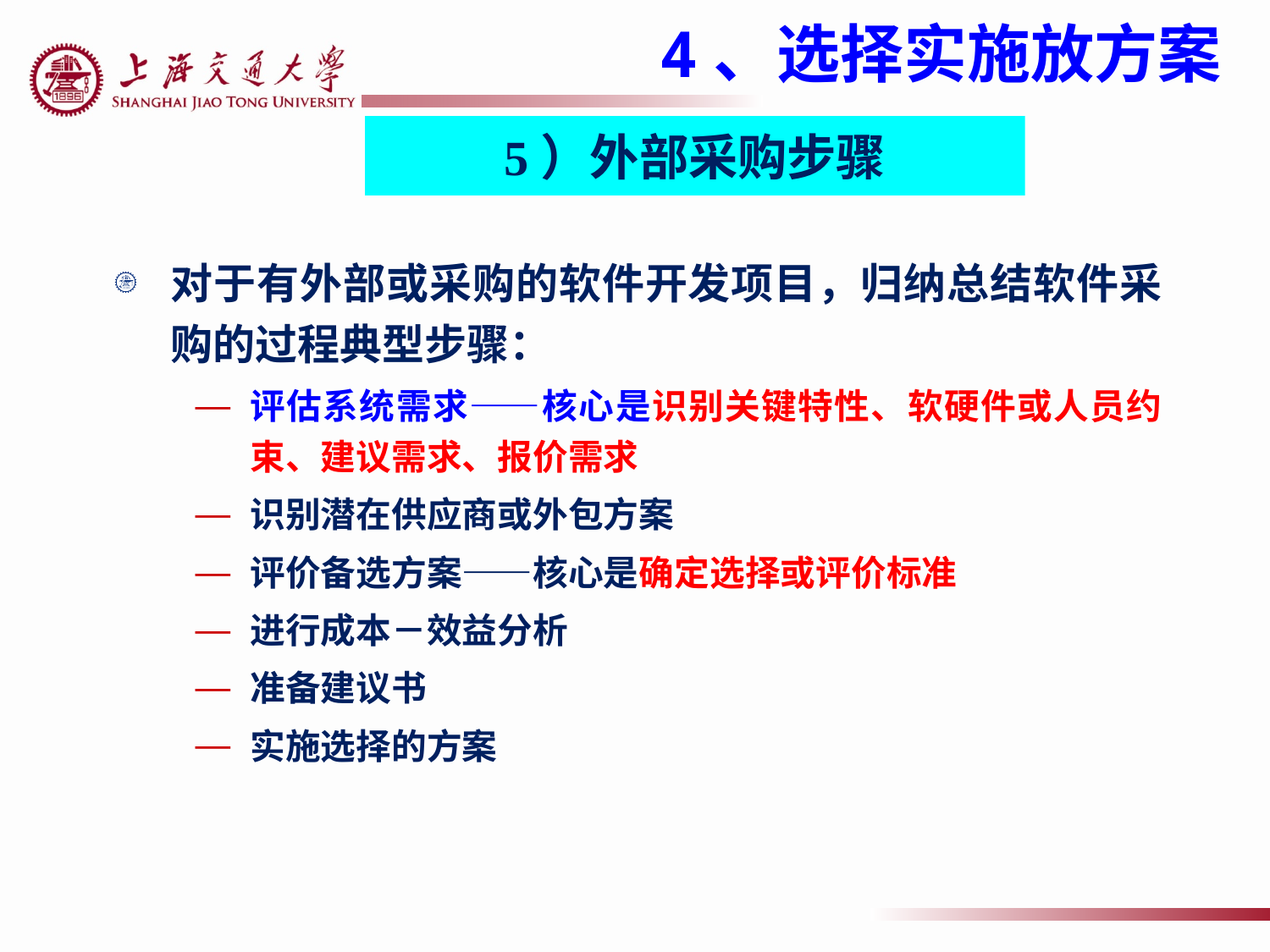

4、选择实施放方案
5）外部采购步骤
对于有外部或采购的软件开发项目，归纳总结软件采购的过程典型步骤：
评估系统需求——核心是识别关键特性、软硬件或人员约束、建议需求、报价需求
识别潜在供应商或外包方案
评价备选方案——核心是确定选择或评价标准
进行成本－效益分析
准备建议书
实施选择的方案